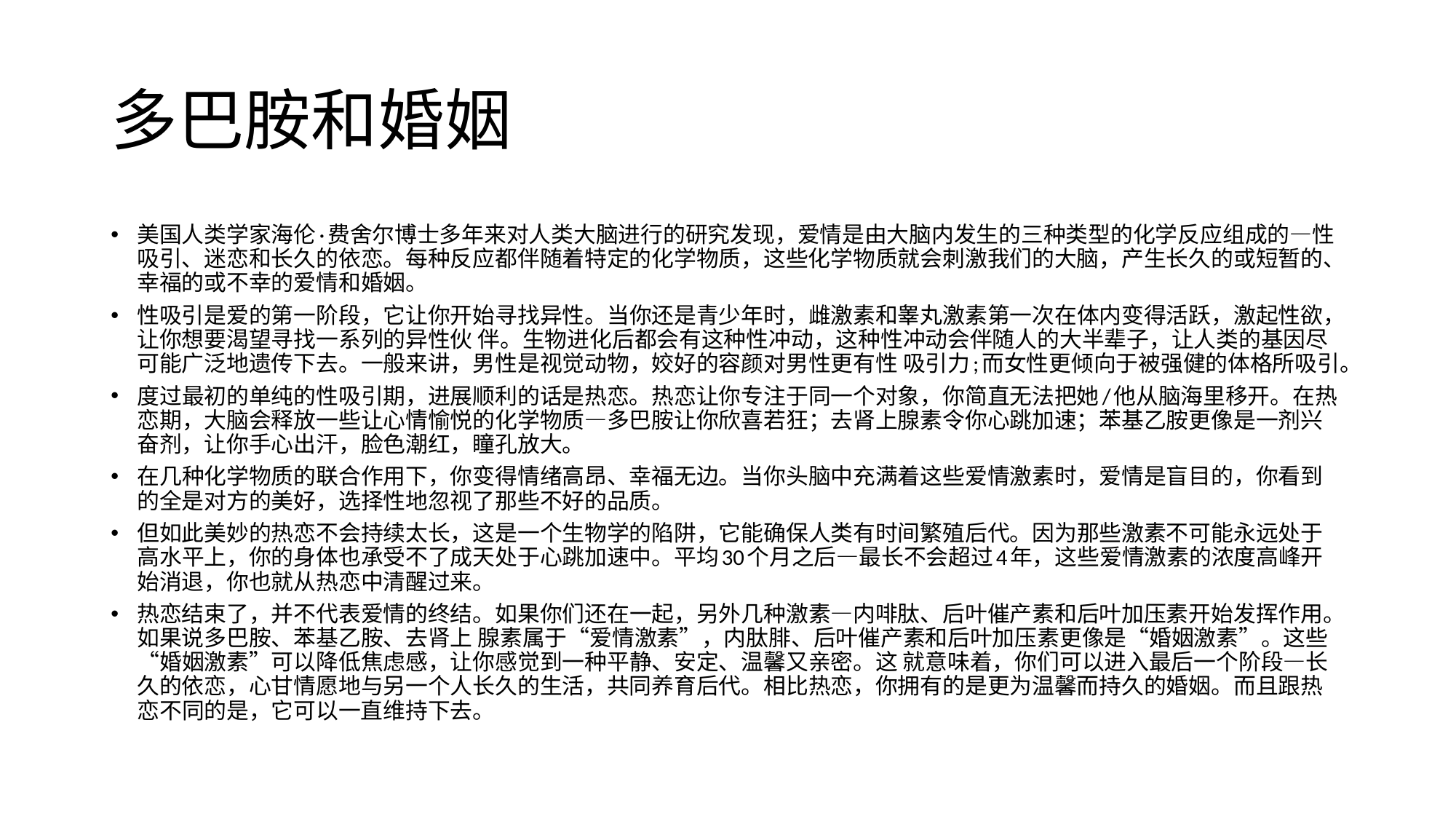

# 多巴胺和婚姻
美国人类学家海伦·费舍尔博士多年来对人类大脑进行的研究发现，爱情是由大脑内发生的三种类型的化学反应组成的—性吸引、迷恋和长久的依恋。每种反应都伴随着特定的化学物质，这些化学物质就会刺激我们的大脑，产生长久的或短暂的、幸福的或不幸的爱情和婚姻。
性吸引是爱的第一阶段，它让你开始寻找异性。当你还是青少年时，雌激素和睾丸激素第一次在体内变得活跃，激起性欲，让你想要渴望寻找一系列的异性伙 伴。生物进化后都会有这种性冲动，这种性冲动会伴随人的大半辈子，让人类的基因尽可能广泛地遗传下去。一般来讲，男性是视觉动物，姣好的容颜对男性更有性 吸引力;而女性更倾向于被强健的体格所吸引。
度过最初的单纯的性吸引期，进展顺利的话是热恋。热恋让你专注于同一个对象，你简直无法把她/他从脑海里移开。在热恋期，大脑会释放一些让心情愉悦的化学物质—多巴胺让你欣喜若狂；去肾上腺素令你心跳加速；苯基乙胺更像是一剂兴奋剂，让你手心出汗，脸色潮红，瞳孔放大。
在几种化学物质的联合作用下，你变得情绪高昂、幸福无边。当你头脑中充满着这些爱情激素时，爱情是盲目的，你看到的全是对方的美好，选择性地忽视了那些不好的品质。
但如此美妙的热恋不会持续太长，这是一个生物学的陷阱，它能确保人类有时间繁殖后代。因为那些激素不可能永远处于高水平上，你的身体也承受不了成天处于心跳加速中。平均30个月之后—最长不会超过4年，这些爱情激素的浓度高峰开始消退，你也就从热恋中清醒过来。
热恋结束了，并不代表爱情的终结。如果你们还在一起，另外几种激素—内啡肽、后叶催产素和后叶加压素开始发挥作用。如果说多巴胺、苯基乙胺、去肾上 腺素属于“爱情激素”，内肽腓、后叶催产素和后叶加压素更像是“婚姻激素”。这些“婚姻激素”可以降低焦虑感，让你感觉到一种平静、安定、温馨又亲密。这 就意味着，你们可以进入最后一个阶段—长久的依恋，心甘情愿地与另一个人长久的生活，共同养育后代。相比热恋，你拥有的是更为温馨而持久的婚姻。而且跟热 恋不同的是，它可以一直维持下去。